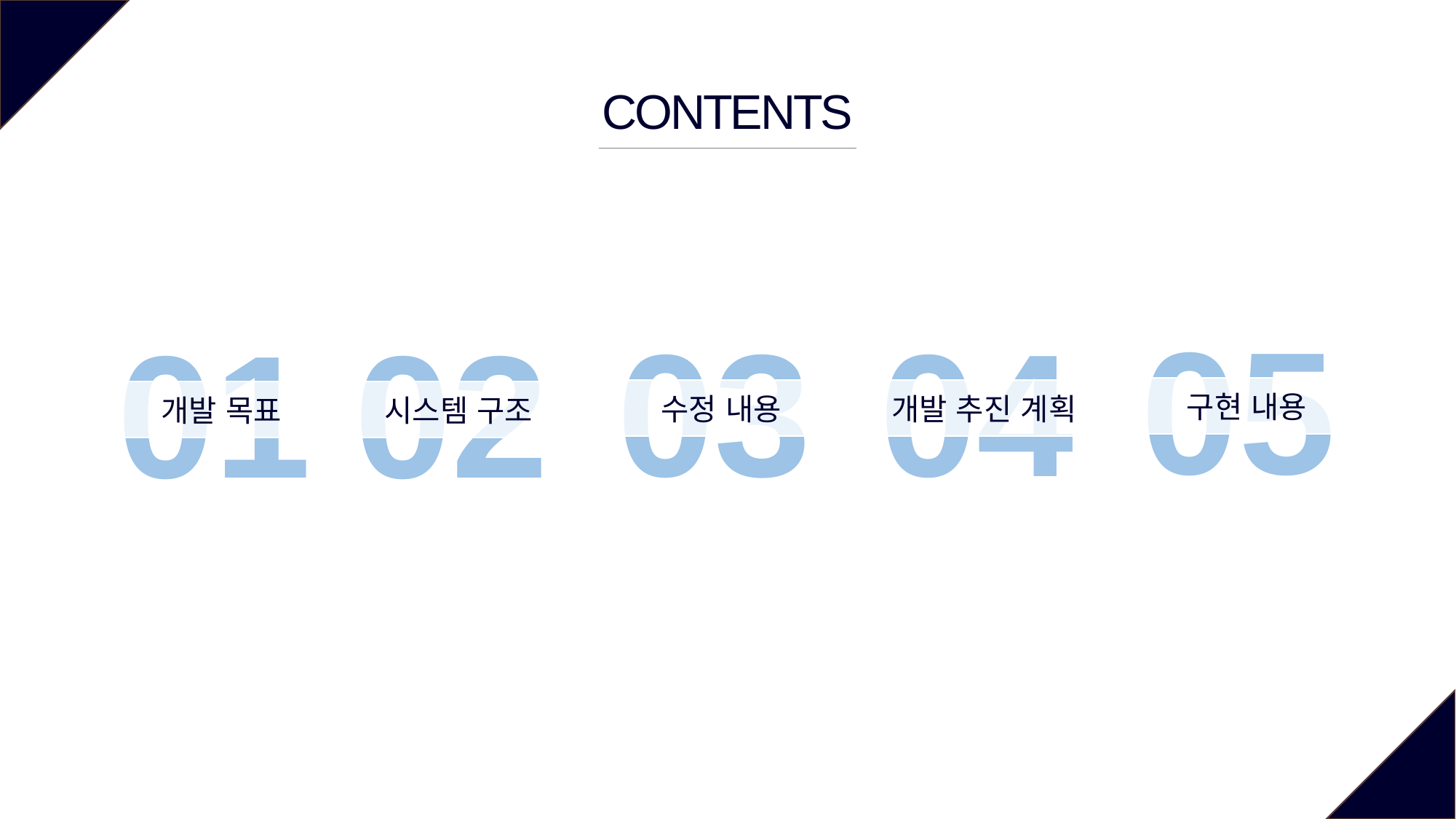

CONTENTS
05
03
04
01
02
구현 내용
수정 내용
개발 추진 계획
개발 목표
시스템 구조